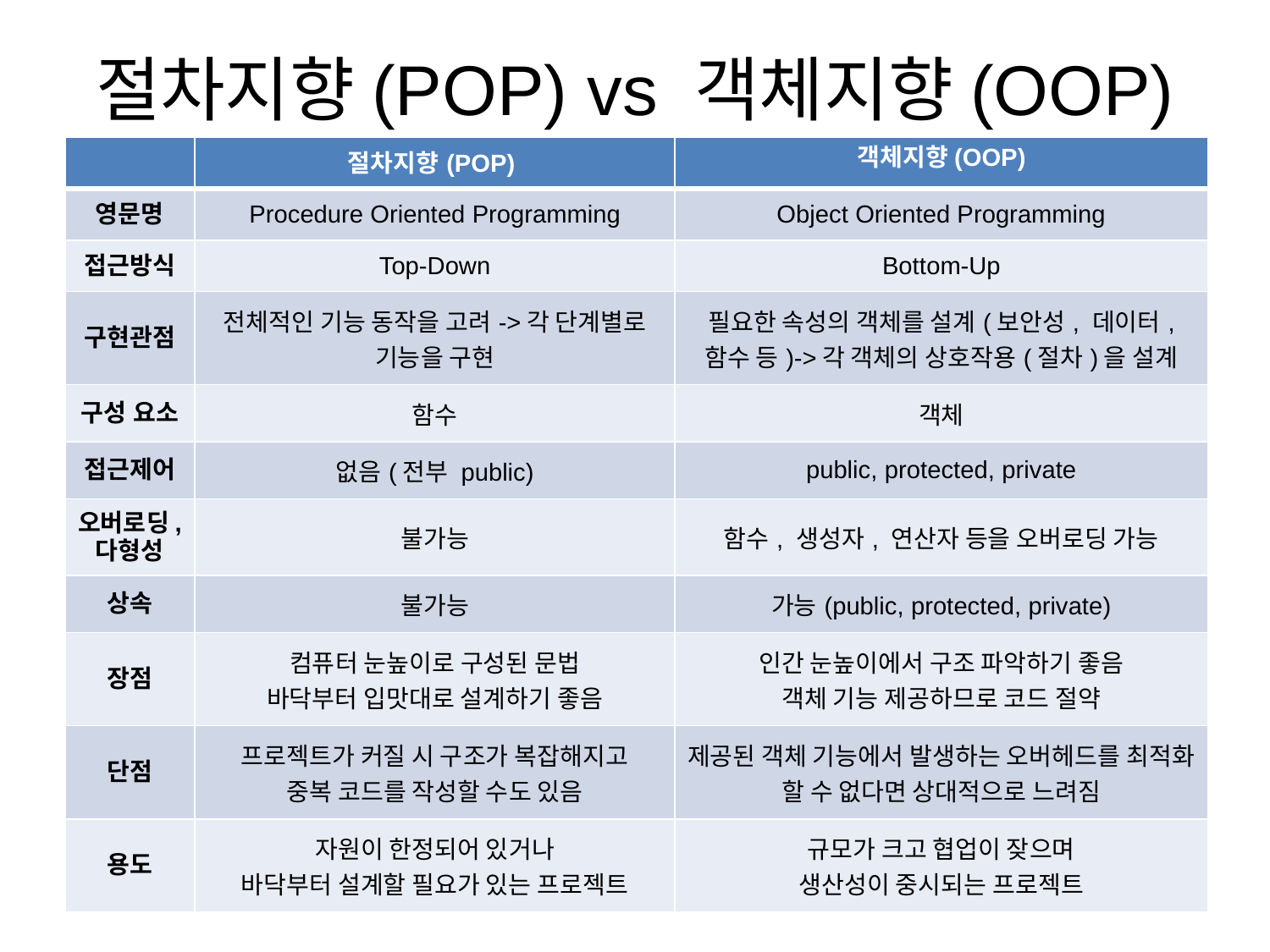

# 절차지향(POP) vs 객체지향(OOP)
|  | 절차지향(POP) | 객체지향(OOP) |
| --- | --- | --- |
| 영문명 | Procedure Oriented Programming | Object Oriented Programming |
| 접근방식 | Top-Down | Bottom-Up |
| 구현관점 | 전체적인 기능 동작을 고려->각 단계별로 기능을 구현 | 필요한 속성의 객체를 설계(보안성, 데이터, 함수 등)->각 객체의 상호작용(절차)을 설계 |
| 구성 요소 | 함수 | 객체 |
| 접근제어 | 없음(전부 public) | public, protected, private |
| 오버로딩, 다형성 | 불가능 | 함수, 생성자, 연산자 등을 오버로딩 가능 |
| 상속 | 불가능 | 가능(public, protected, private) |
| 장점 | 컴퓨터 눈높이로 구성된 문법 바닥부터 입맛대로 설계하기 좋음 | 인간 눈높이에서 구조 파악하기 좋음 객체 기능 제공하므로 코드 절약 |
| 단점 | 프로젝트가 커질 시 구조가 복잡해지고 중복 코드를 작성할 수도 있음 | 제공된 객체 기능에서 발생하는 오버헤드를 최적화 할 수 없다면 상대적으로 느려짐 |
| 용도 | 자원이 한정되어 있거나 바닥부터 설계할 필요가 있는 프로젝트 | 규모가 크고 협업이 잦으며 생산성이 중시되는 프로젝트 |